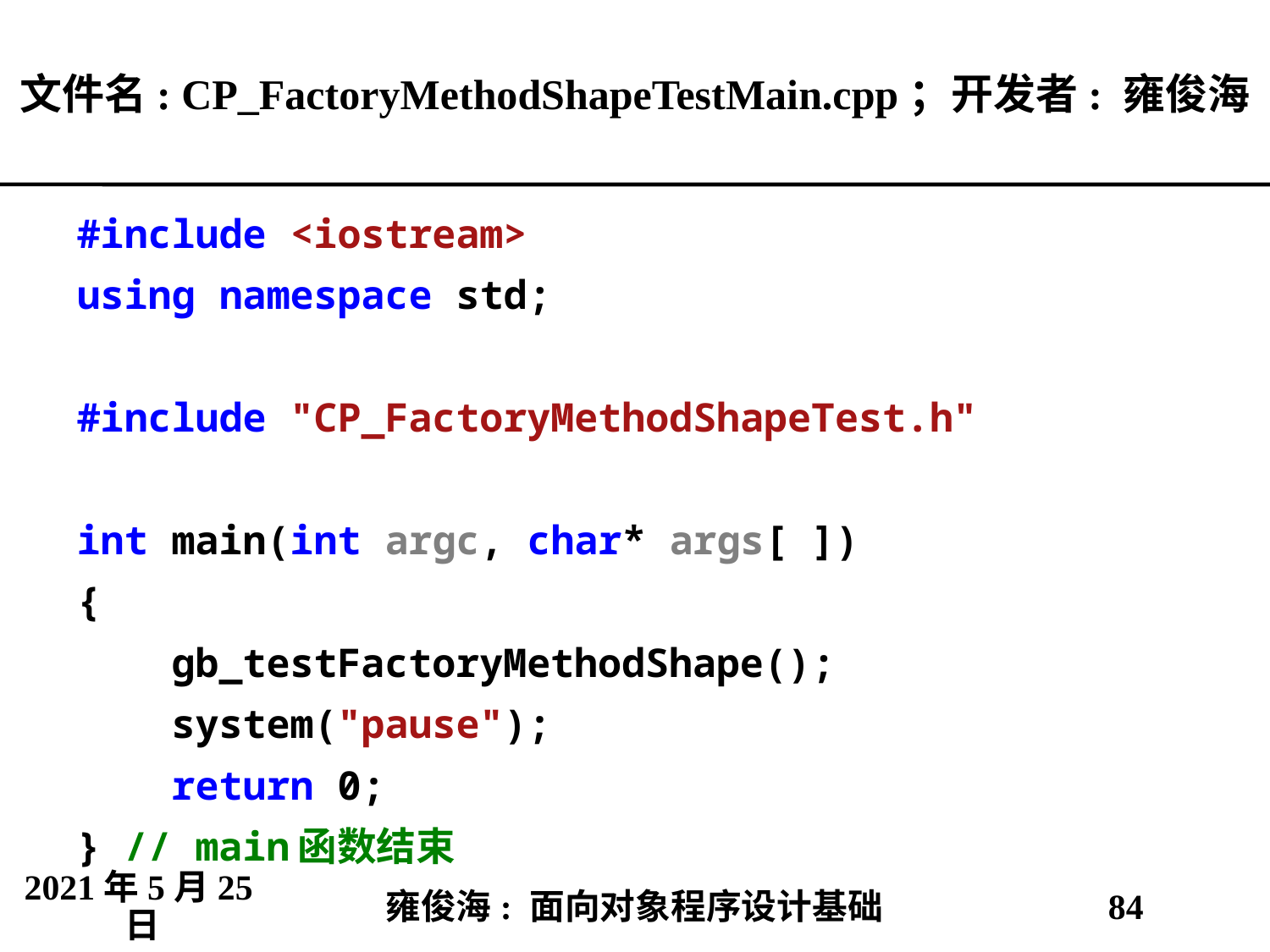

# 文件名: CP_FactoryMethodShapeTestMain.cpp；开发者: 雍俊海

#include <iostream>
using namespace std;

#include "CP_FactoryMethodShapeTest.h"

int main(int argc, char* args[ ])
{
    gb_testFactoryMethodShape();
    system("pause");
    return 0;
} // main函数结束
2021年5月25日
雍俊海: 面向对象程序设计基础
84